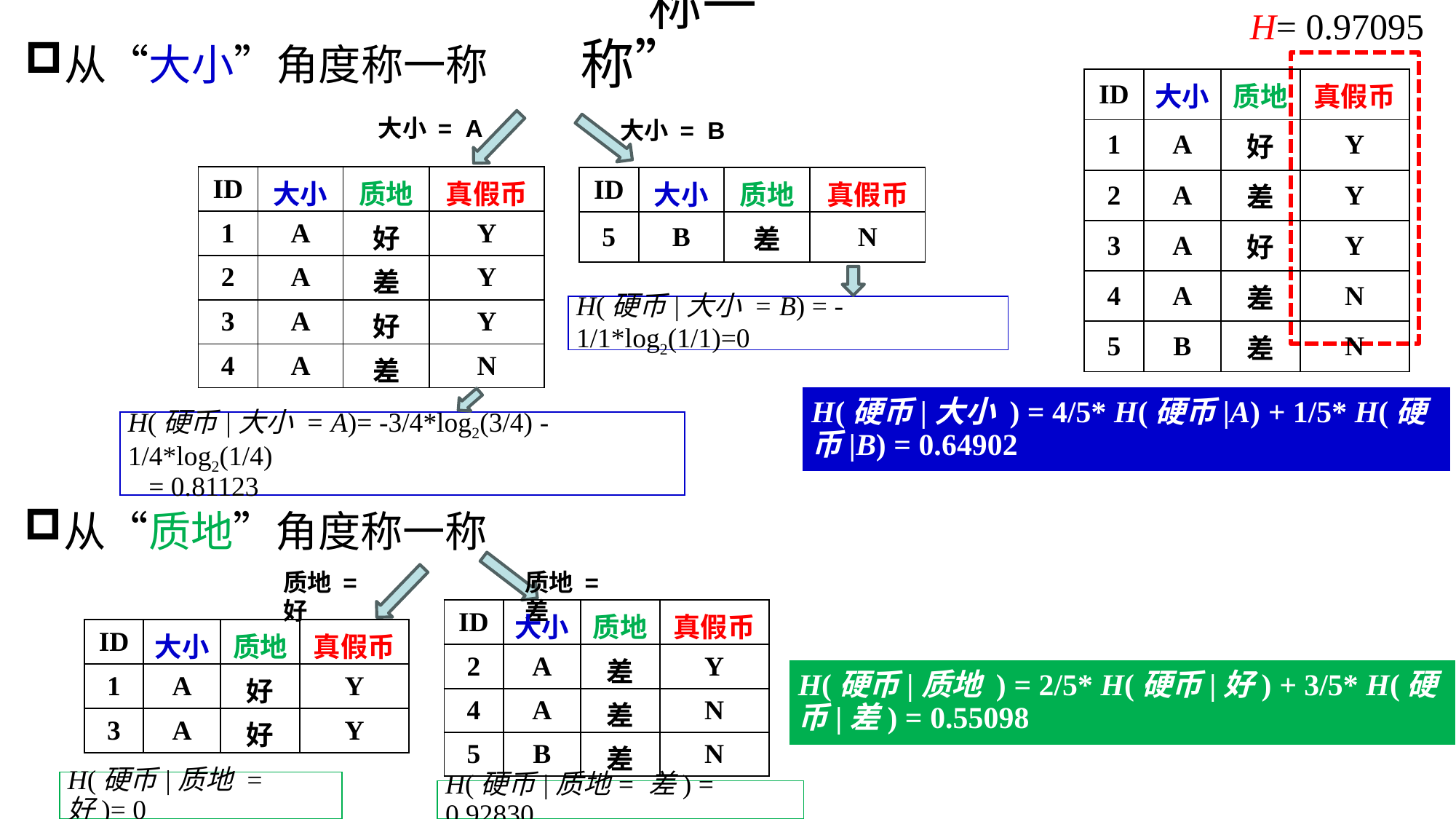

“称一称”
H= 0.97095
从“大小”角度称一称

| ID | 大小 | 质地 | 真假币 |
| --- | --- | --- | --- |
| 1 | A | 好 | Y |
| 2 | A | 差 | Y |
| 3 | A | 好 | Y |
| 4 | A | 差 | N |
| 5 | B | 差 | N |

大小 =  A
大小 =  B
| ID | 大小 | 质地 | 真假币 |
| --- | --- | --- | --- |
| 1 | A | 好 | Y |
| 2 | A | 差 | Y |
| 3 | A | 好 | Y |
| 4 | A | 差 | N |
| ID | 大小 | 质地 | 真假币 |
| --- | --- | --- | --- |
| 5 | B | 差 | N |

H(硬币|大小 = B) = -1/1*log2(1/1)=0

H(硬币|大小 ) = 4/5* H(硬币|A) + 1/5* H(硬币|B) = 0.64902
H(硬币|大小 = A)= -3/4*log2(3/4) -1/4*log2(1/4)
   = 0.81123
从“质地”角度称一称

质地 =  好
质地 =  差
| ID | 大小 | 质地 | 真假币 |
| --- | --- | --- | --- |
| 2 | A | 差 | Y |
| 4 | A | 差 | N |
| 5 | B | 差 | N |
| ID | 大小 | 质地 | 真假币 |
| --- | --- | --- | --- |
| 1 | A | 好 | Y |
| 3 | A | 好 | Y |
H(硬币|质地 ) = 2/5* H(硬币|好) + 3/5* H(硬币|差) = 0.55098
H(硬币|质地 = 好)= 0
H(硬币|质地= 差) = 0.92830